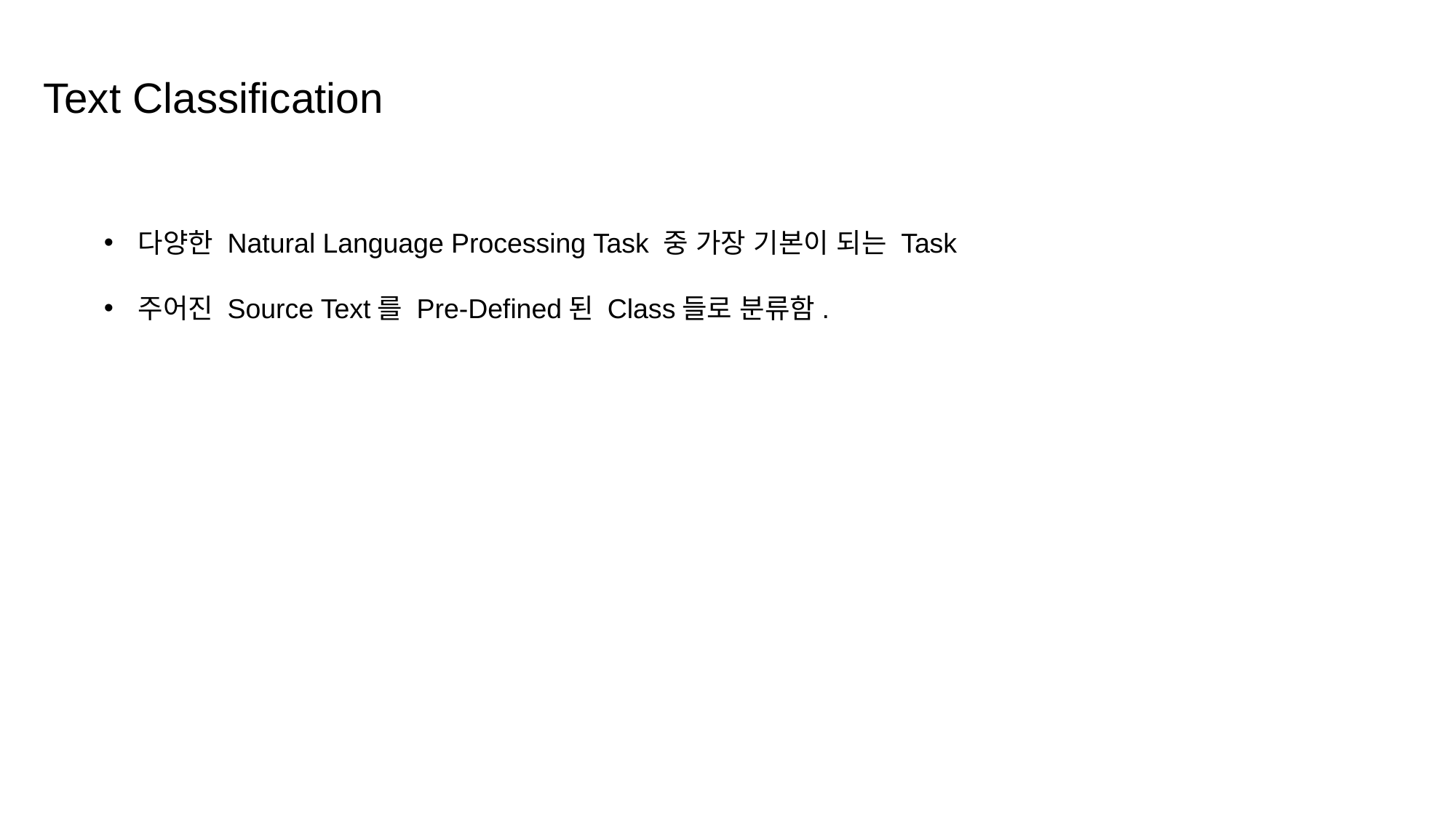

Text Classification
다양한 Natural Language Processing Task 중 가장 기본이 되는 Task
주어진 Source Text를 Pre-Defined된 Class들로 분류함.